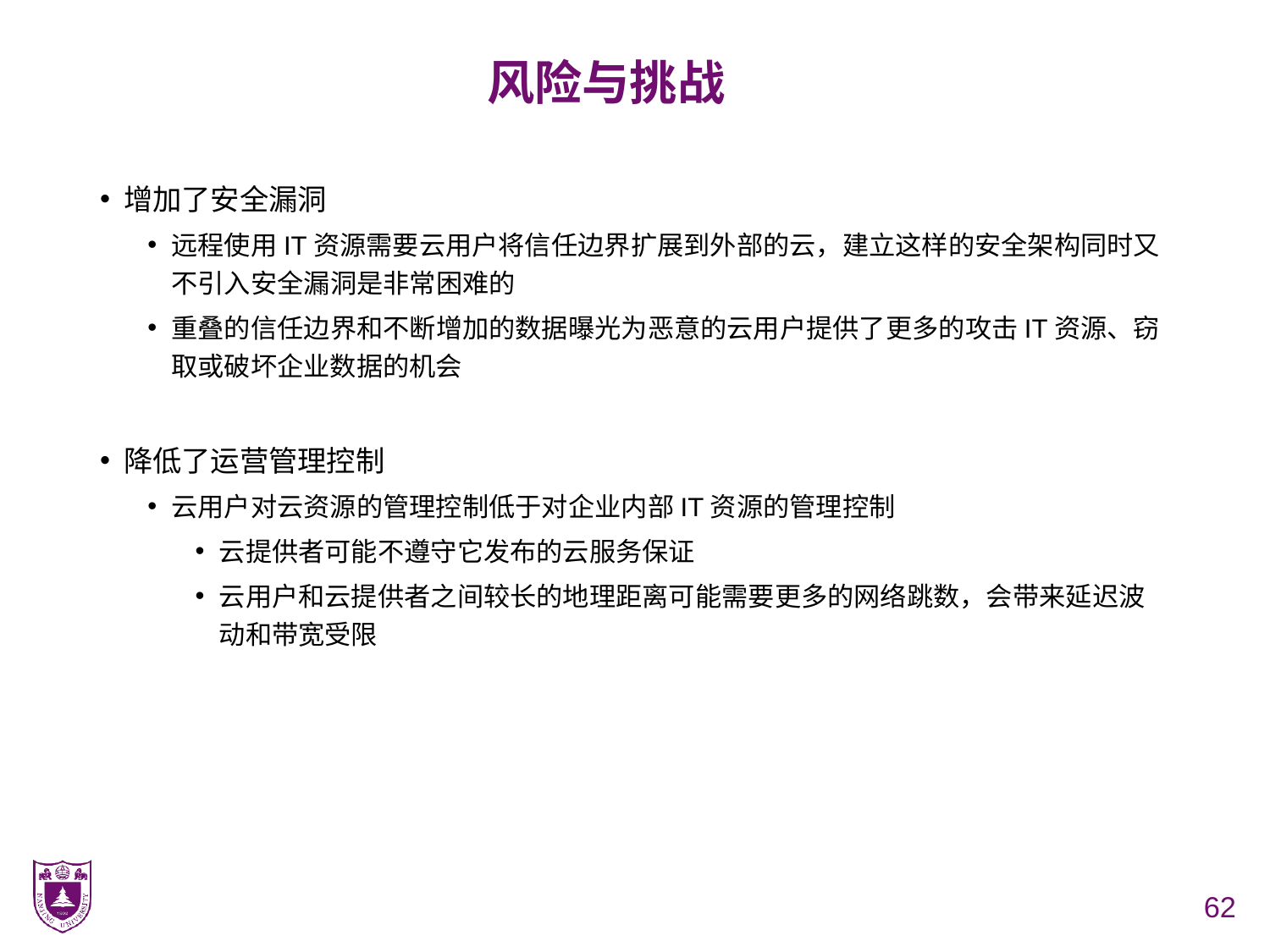

# 风险与挑战
增加了安全漏洞
远程使用IT资源需要云用户将信任边界扩展到外部的云，建立这样的安全架构同时又不引入安全漏洞是非常困难的
重叠的信任边界和不断增加的数据曝光为恶意的云用户提供了更多的攻击IT资源、窃取或破坏企业数据的机会

降低了运营管理控制
云用户对云资源的管理控制低于对企业内部IT资源的管理控制
云提供者可能不遵守它发布的云服务保证
云用户和云提供者之间较长的地理距离可能需要更多的网络跳数，会带来延迟波动和带宽受限
62